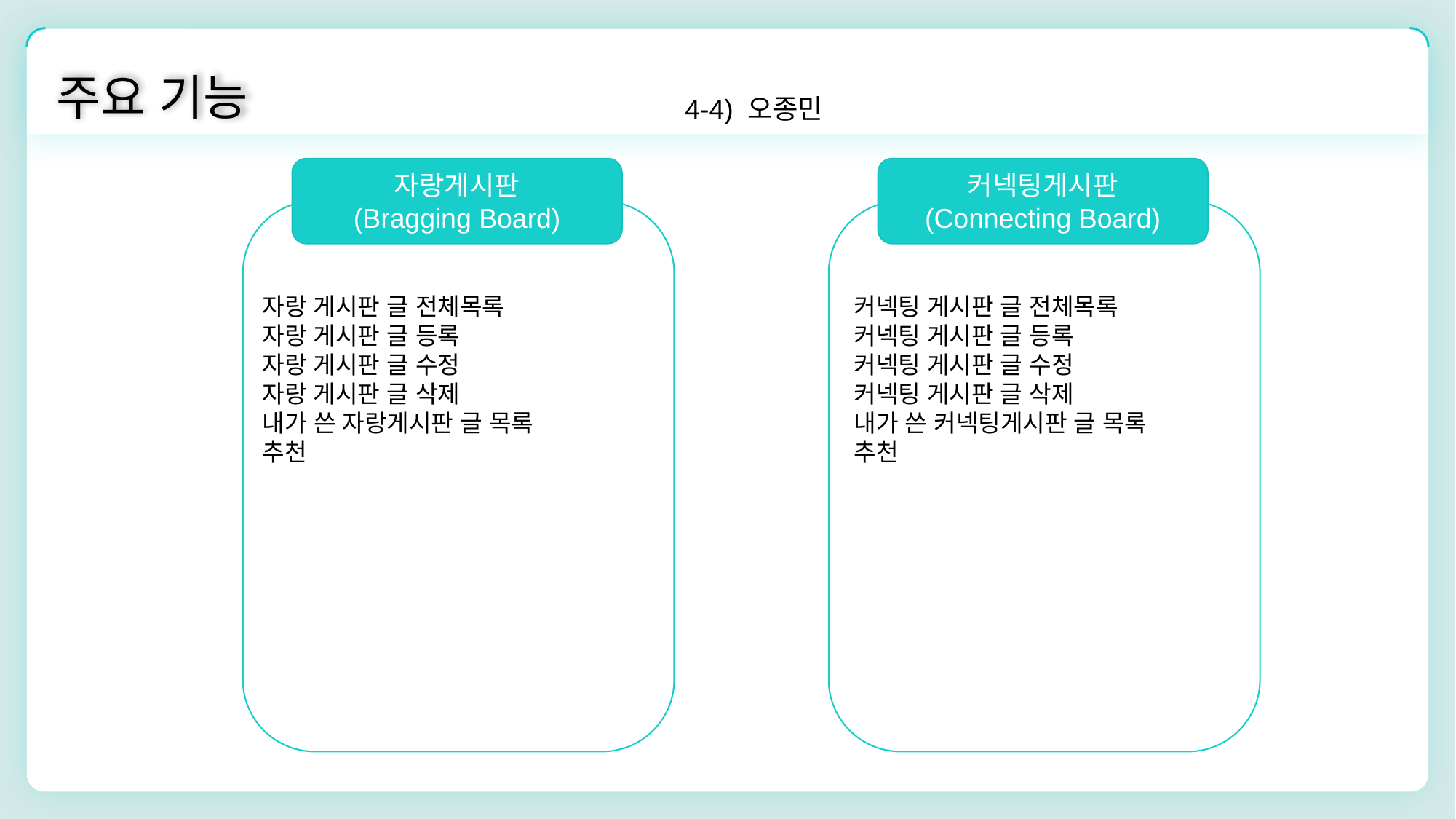

주요 기능
4-4) 오종민
자랑게시판
(Bragging Board)
커넥팅게시판
(Connecting Board)

자랑 게시판 글 전체목록
자랑 게시판 글 등록
자랑 게시판 글 수정
자랑 게시판 글 삭제
내가 쓴 자랑게시판 글 목록
추천
커넥팅 게시판 글 전체목록
커넥팅 게시판 글 등록
커넥팅 게시판 글 수정
커넥팅 게시판 글 삭제
내가 쓴 커넥팅게시판 글 목록
추천